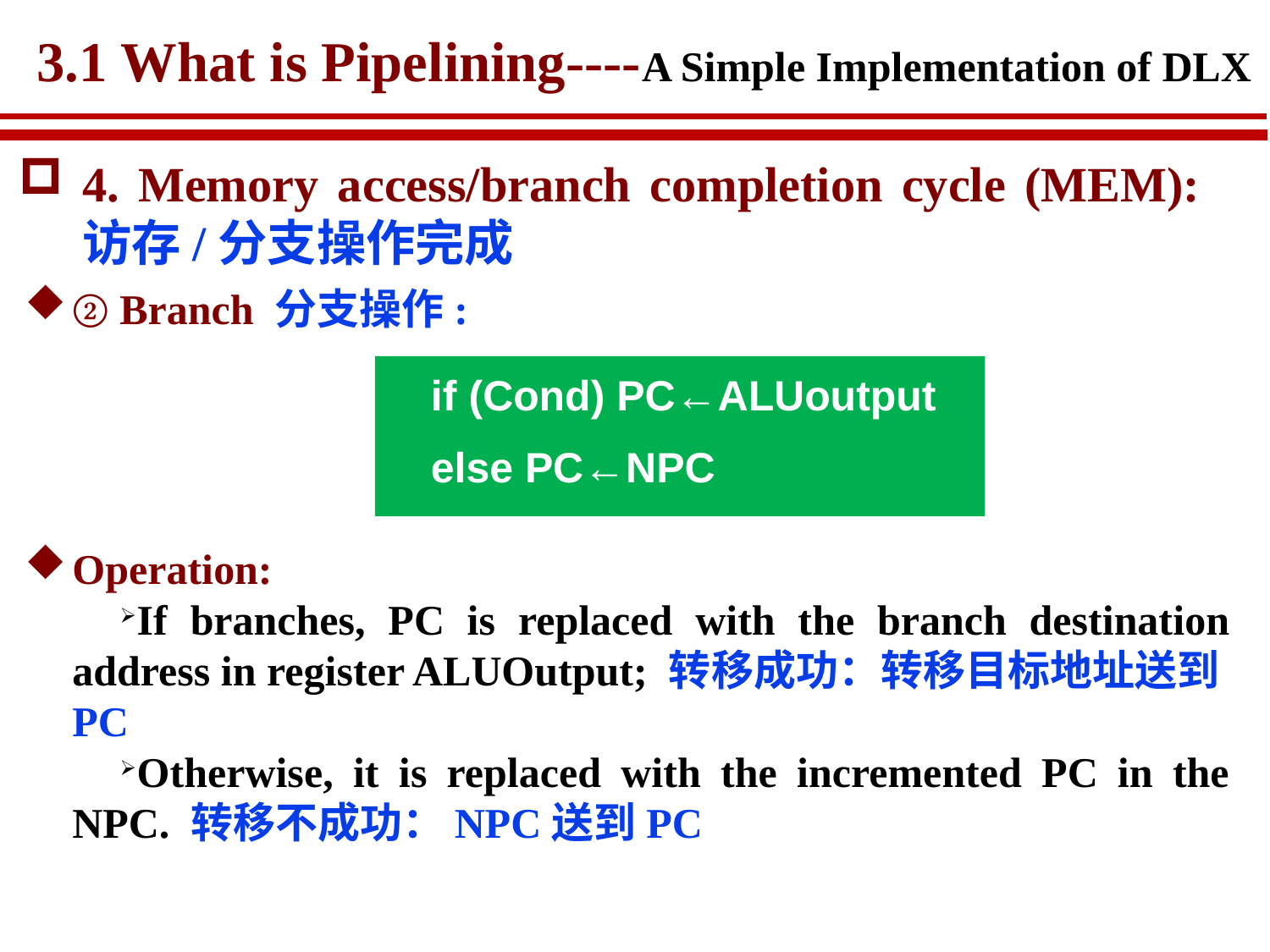

# 3.1 What is Pipelining----A Simple Implementation of DLX
4. Memory access/branch completion cycle (MEM):访存/分支操作完成
② Branch 分支操作:

if (Cond) PC←ALUoutput
else PC←NPC
Operation:
If branches, PC is replaced with the branch destination address in register ALUOutput; 转移成功：转移目标地址送到PC
Otherwise, it is replaced with the incremented PC in the NPC. 转移不成功：NPC送到PC